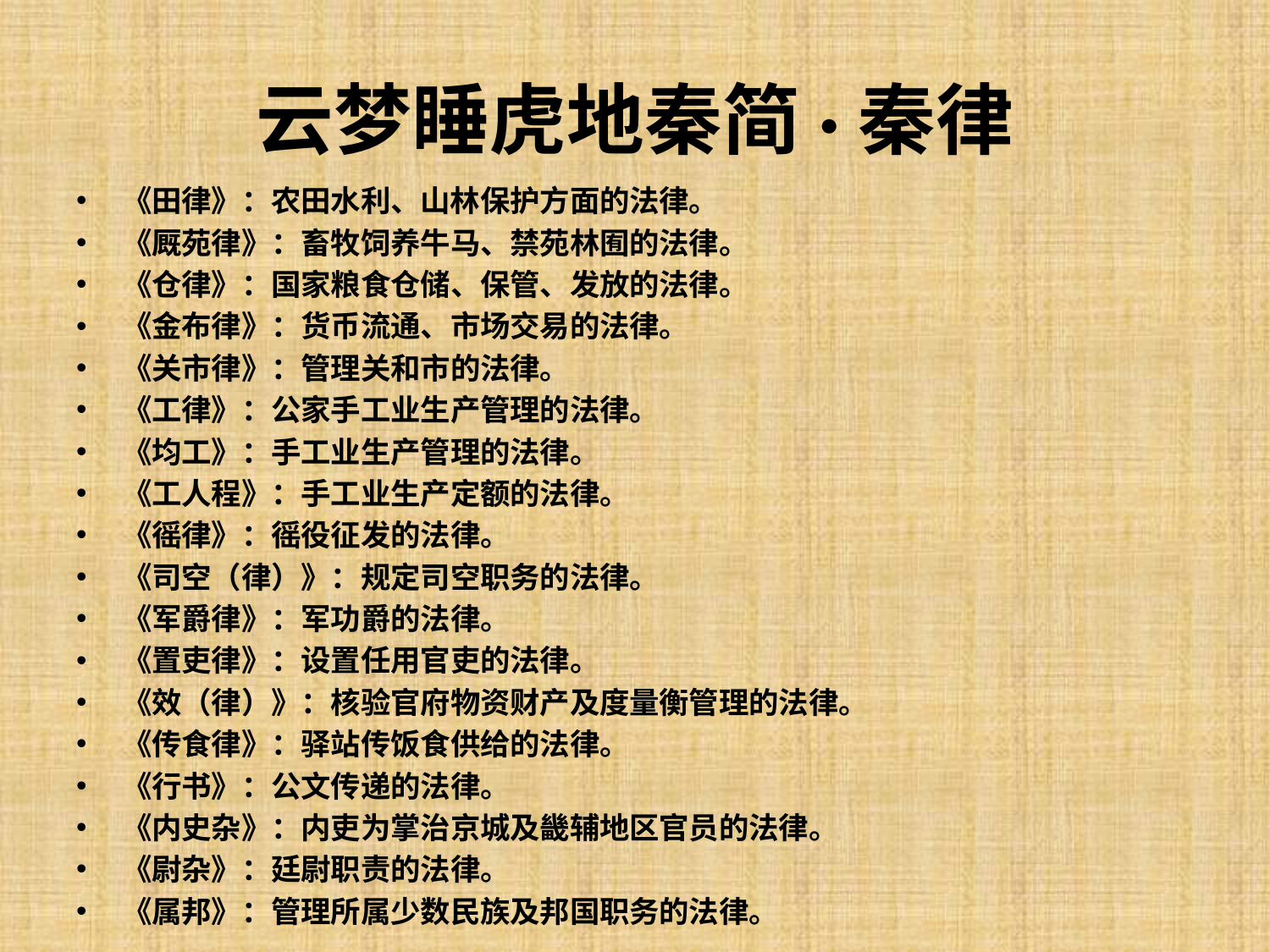

# 云梦睡虎地秦简·秦律
《田律》：农田水利、山林保护方面的法律。
《厩苑律》：畜牧饲养牛马、禁苑林囿的法律。
《仓律》：国家粮食仓储、保管、发放的法律。
《金布律》：货币流通、市场交易的法律。
《关市律》：管理关和市的法律。
《工律》：公家手工业生产管理的法律。
《均工》：手工业生产管理的法律。
《工人程》：手工业生产定额的法律。
《徭律》：徭役征发的法律。
《司空（律）》：规定司空职务的法律。
《军爵律》：军功爵的法律。
《置吏律》：设置任用官吏的法律。
《效（律）》：核验官府物资财产及度量衡管理的法律。
《传食律》：驿站传饭食供给的法律。
《行书》：公文传递的法律。
《内史杂》：内吏为掌治京城及畿辅地区官员的法律。
《尉杂》：廷尉职责的法律。
《属邦》：管理所属少数民族及邦国职务的法律。